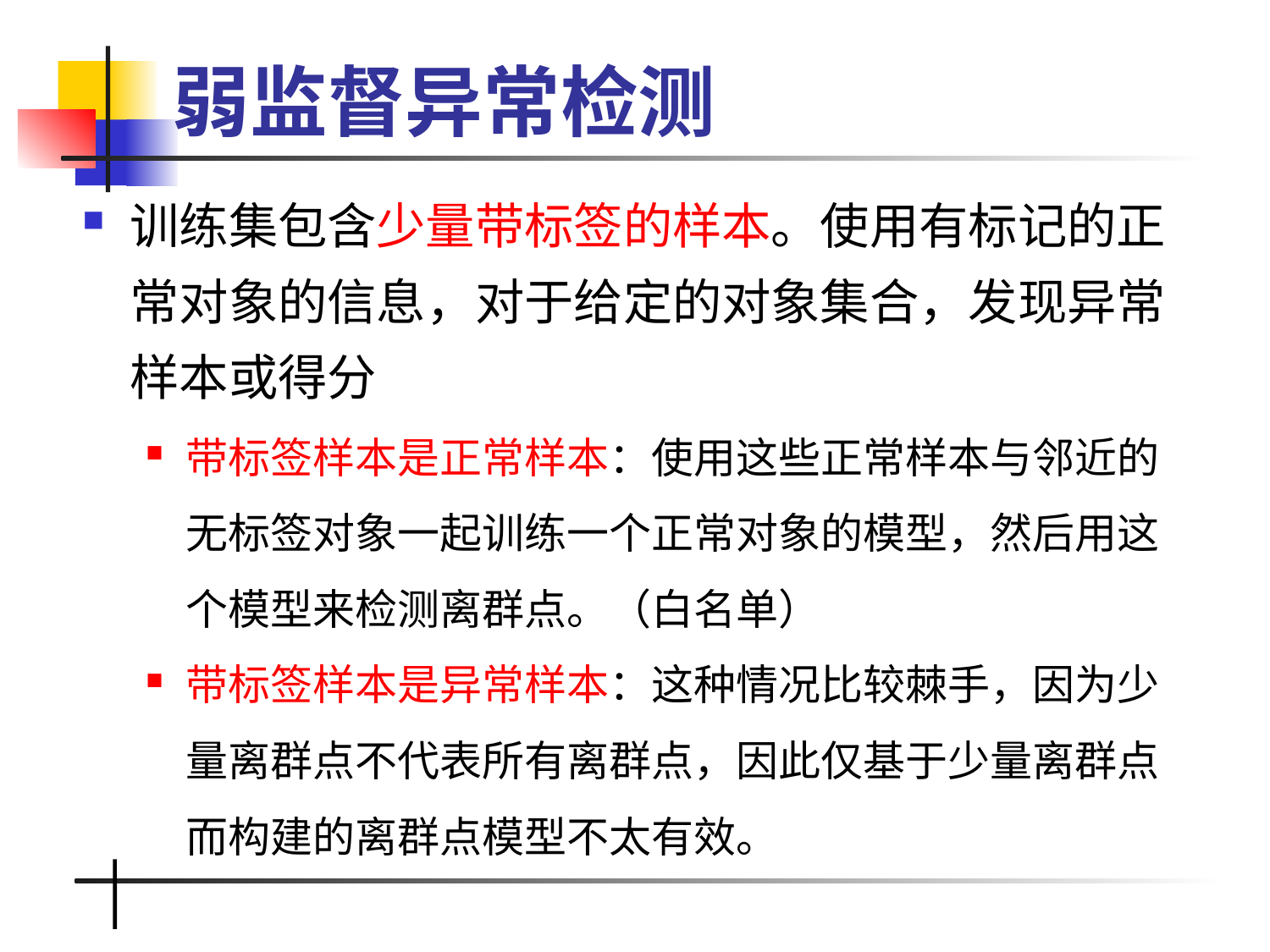

# 弱监督异常检测
训练集包含少量带标签的样本。使用有标记的正常对象的信息，对于给定的对象集合，发现异常样本或得分
带标签样本是正常样本：使用这些正常样本与邻近的无标签对象一起训练一个正常对象的模型，然后用这个模型来检测离群点。（白名单）
带标签样本是异常样本：这种情况比较棘手，因为少量离群点不代表所有离群点，因此仅基于少量离群点而构建的离群点模型不太有效。